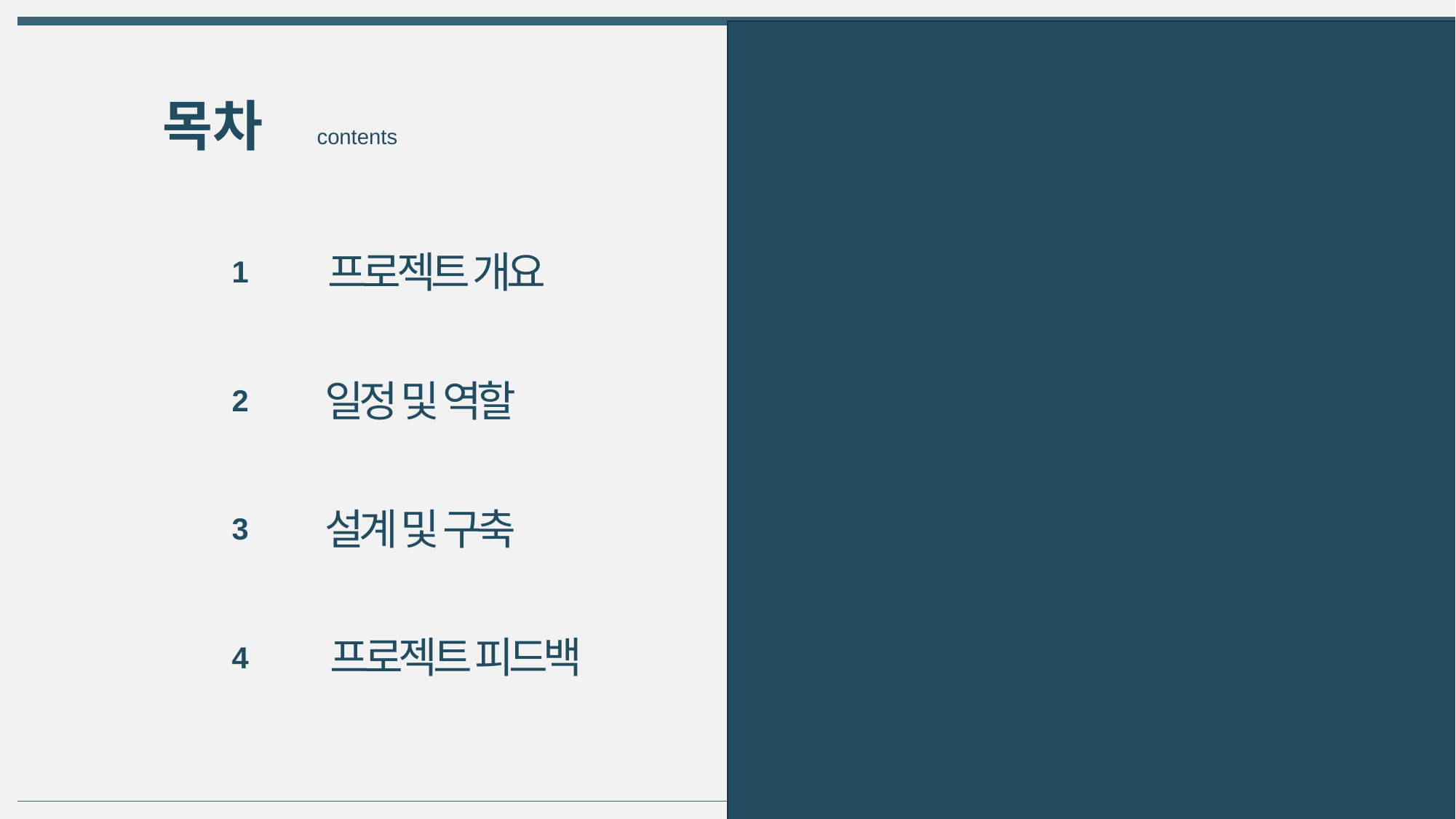

목차
contents
프로젝트 개요
1
일정 및 역할
2
설계 및 구축
3
프로젝트 피드백
4